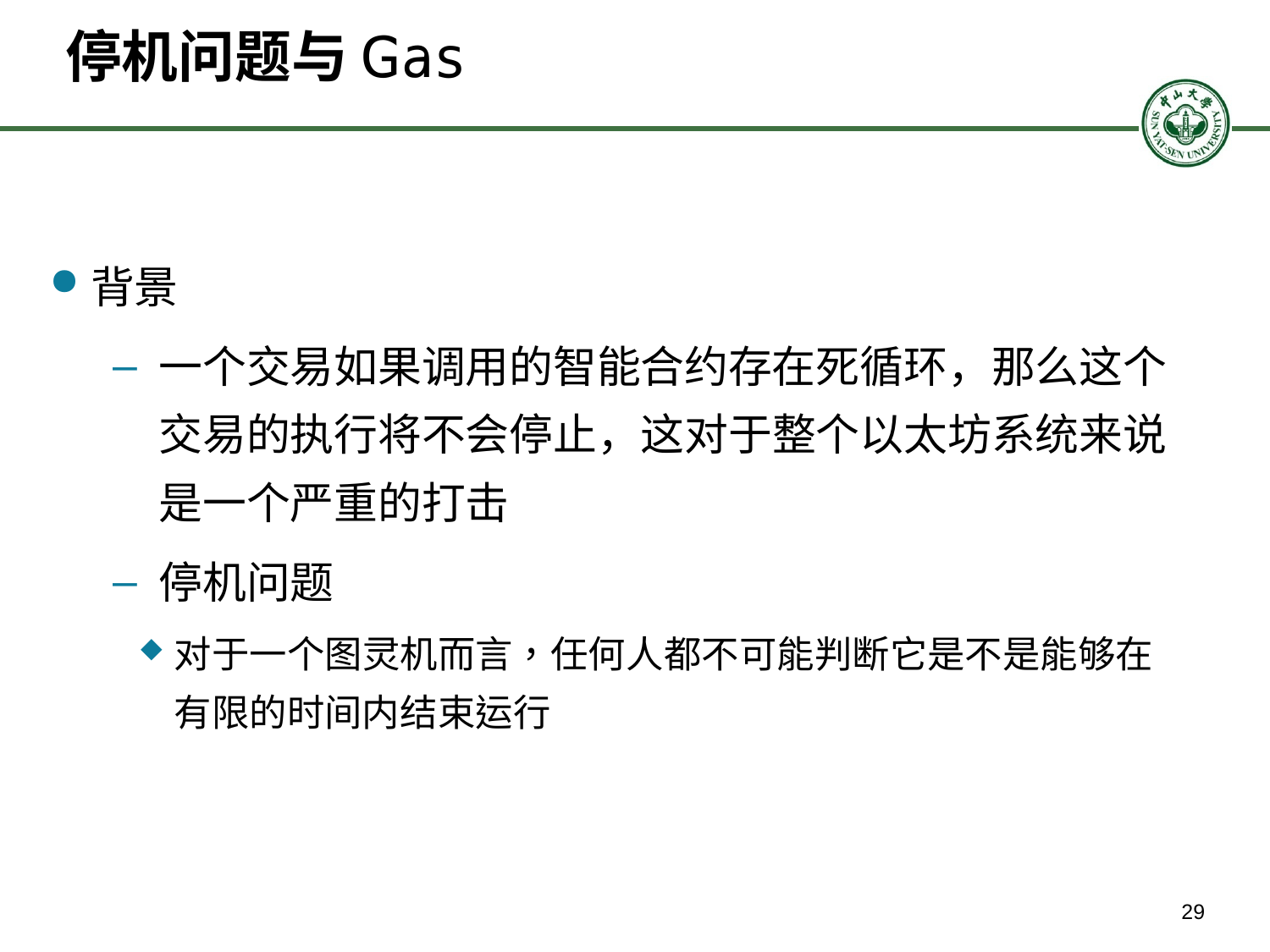

# 停机问题与Gas
背景
一个交易如果调用的智能合约存在死循环，那么这个交易的执行将不会停止，这对于整个以太坊系统来说是一个严重的打击
停机问题
对于一个图灵机而言，任何人都不可能判断它是不是能够在有限的时间内结束运行